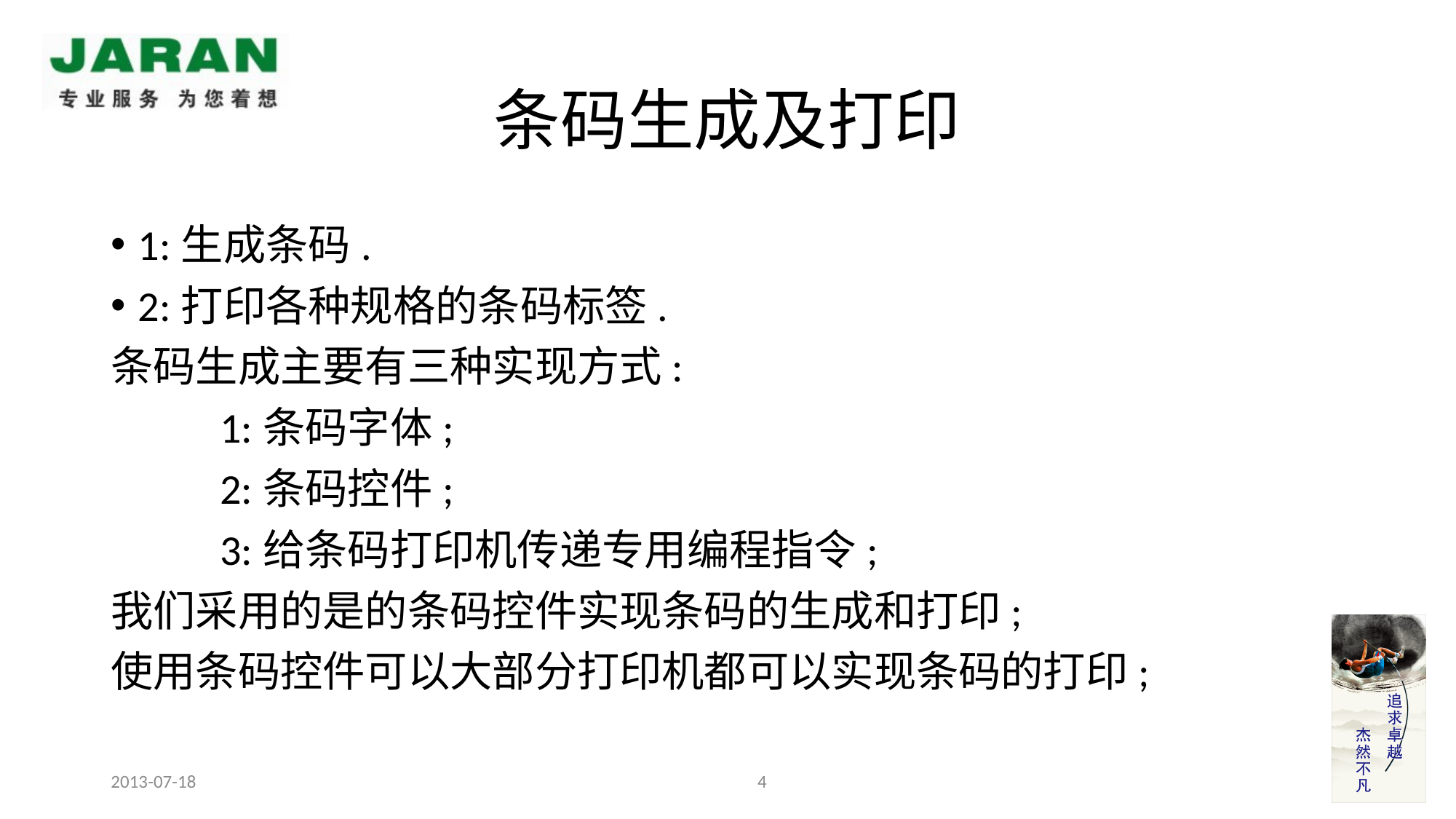

# 条码生成及打印
1:生成条码.
2:打印各种规格的条码标签.
条码生成主要有三种实现方式:
	1:条码字体;
	2:条码控件;
	3:给条码打印机传递专用编程指令;
我们采用的是的条码控件实现条码的生成和打印;
使用条码控件可以大部分打印机都可以实现条码的打印;

4
2013-07-18